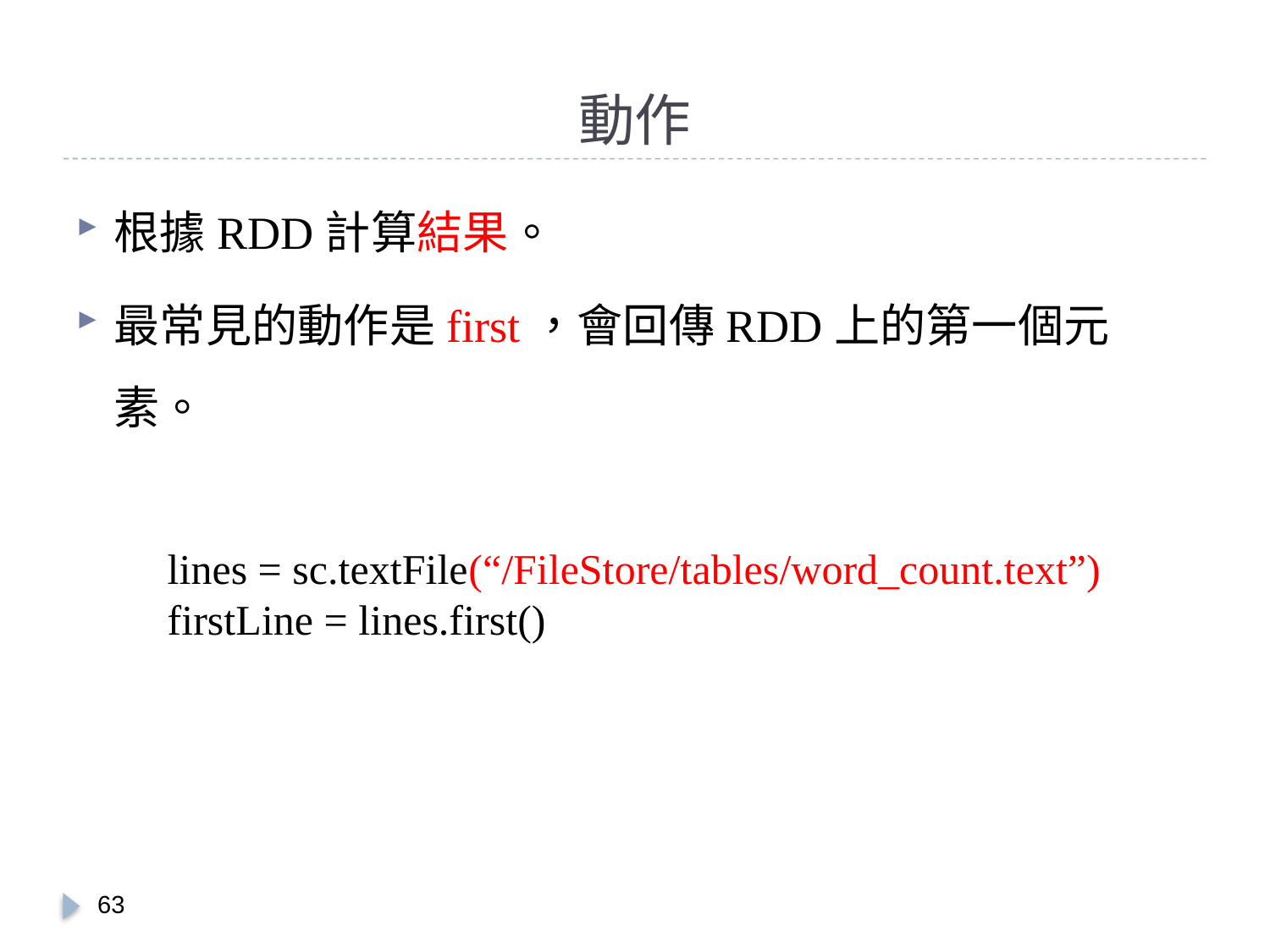

# 動作
根據RDD計算結果。
最常見的動作是first，會回傳RDD上的第一個元素。

lines = sc.textFile(“/FileStore/tables/word_count.text”)
firstLine = lines.first()
63